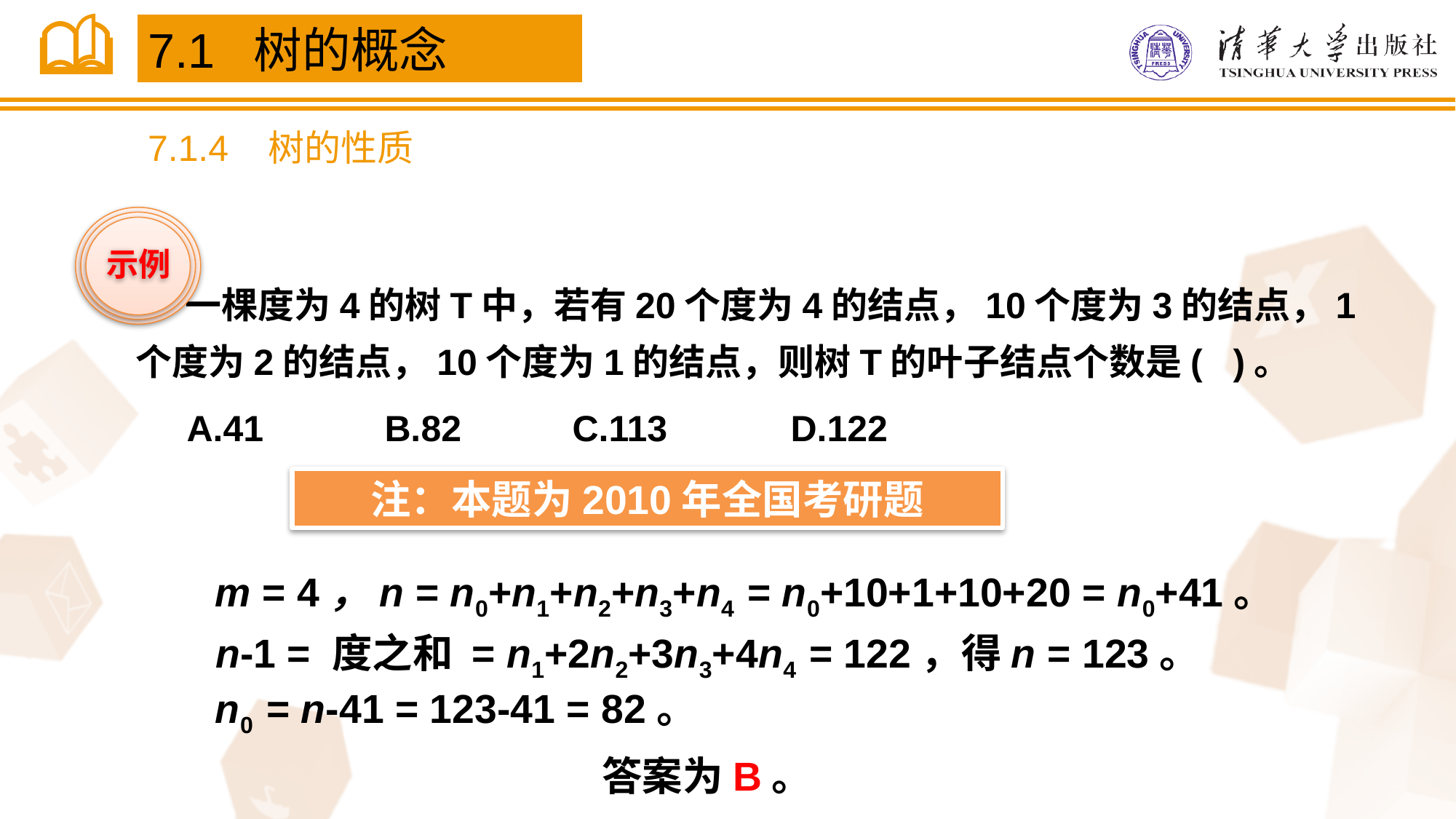

7.1  树的概念
7.1.4   树的性质

示例
     一棵度为4的树T中，若有20个度为4的结点，10个度为3的结点，1个度为2的结点，10个度为1的结点，则树T的叶子结点个数是(   )。
     A.41	   B.82     	C.113		D.122
注：本题为2010年全国考研题

m = 4，n = n0+n1+n2+n3+n4  = n0+10+1+10+20 = n0+41。
n-1 = 度之和 = n1+2n2+3n3+4n4  = 122，得n = 123。
n0  = n-41 = 123-41 = 82。
答案为B。